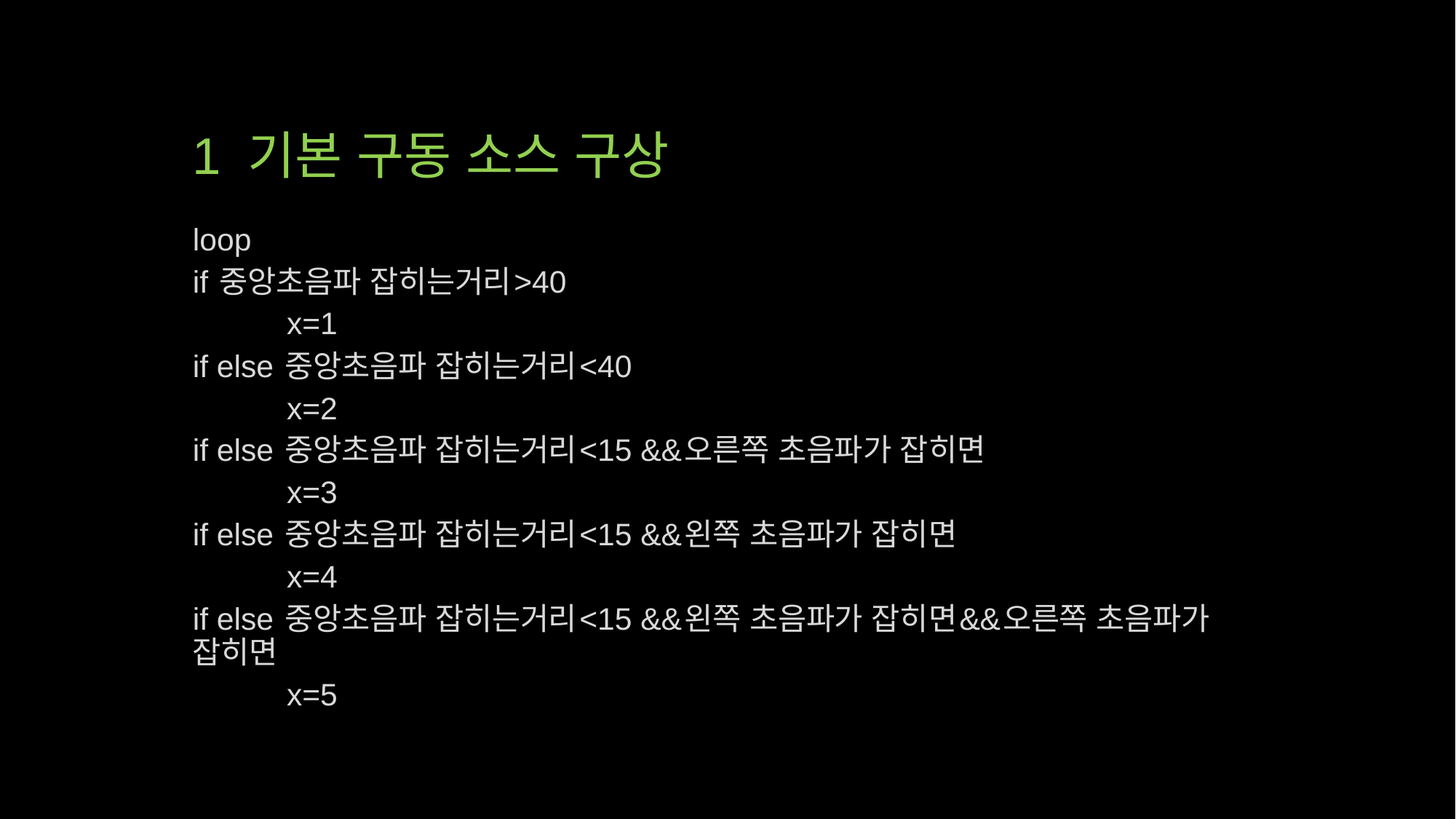

# 1 기본 구동 소스 구상
loop
if 중앙초음파 잡히는거리>40
           x=1
if else 중앙초음파 잡히는거리<40
           x=2
if else 중앙초음파 잡히는거리<15 &&오른쪽 초음파가 잡히면
           x=3
if else 중앙초음파 잡히는거리<15 &&왼쪽 초음파가 잡히면
           x=4
if else 중앙초음파 잡히는거리<15 &&왼쪽 초음파가 잡히면&&오른쪽 초음파가 잡히면
           x=5